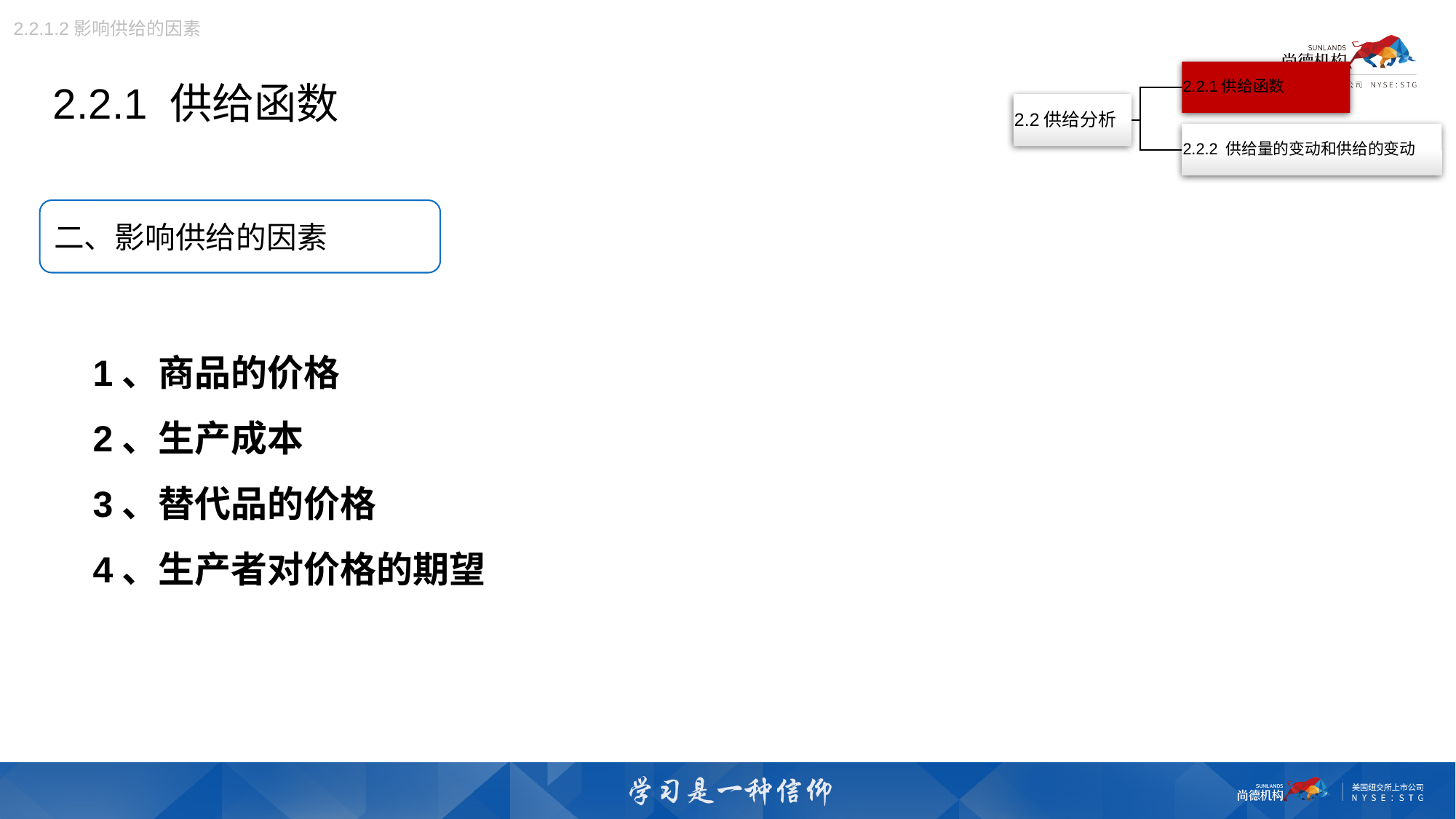

2.2供给分析
2.2.1供给函数
2.2.2 供给量的变动和供给的变动
2.2.1.2影响供给的因素
2.2.1 供给函数
二、影响供给的因素
1、商品的价格
2、生产成本
3、替代品的价格
4、生产者对价格的期望